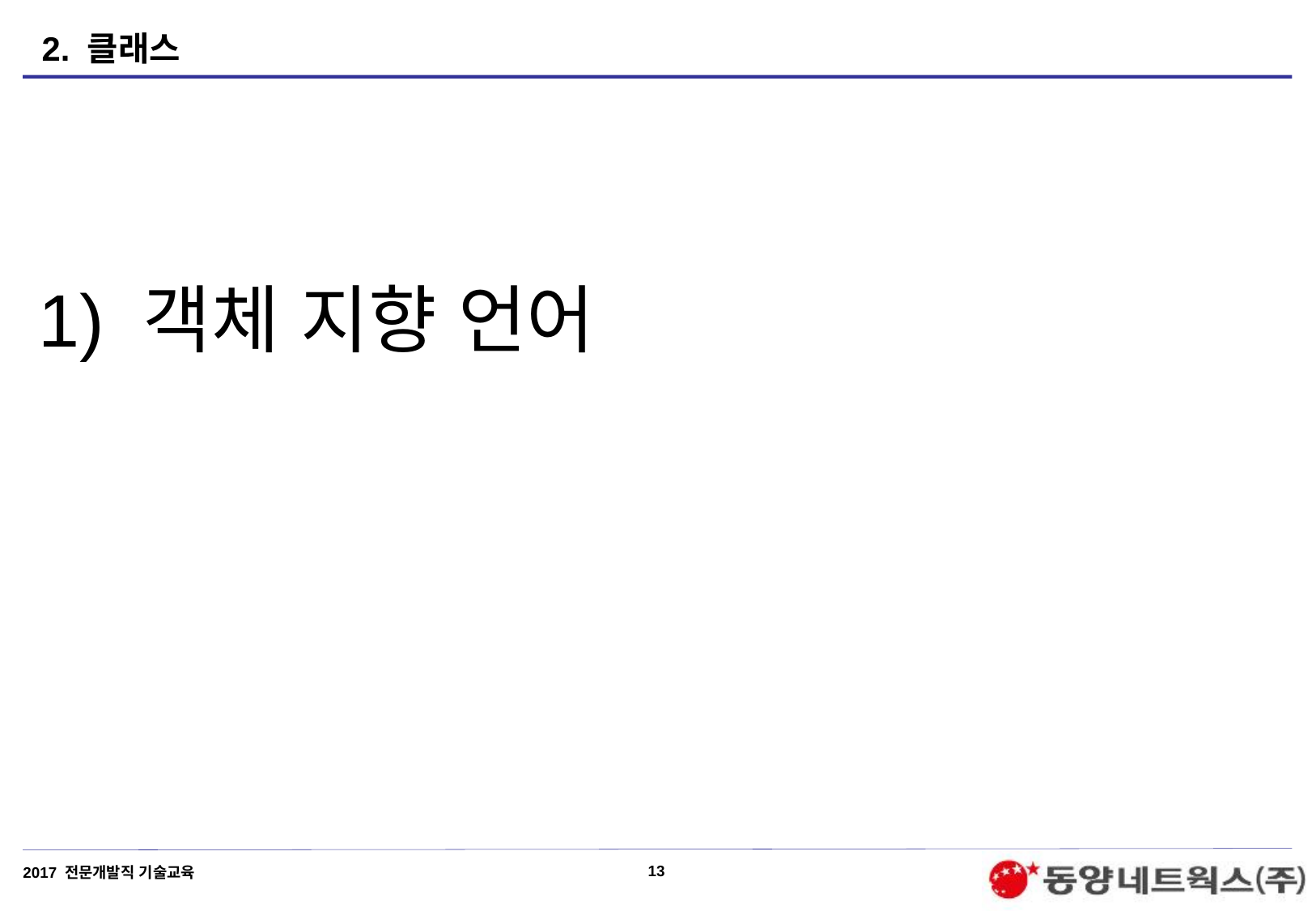

# 2. 클래스

1) 객체 지향 언어